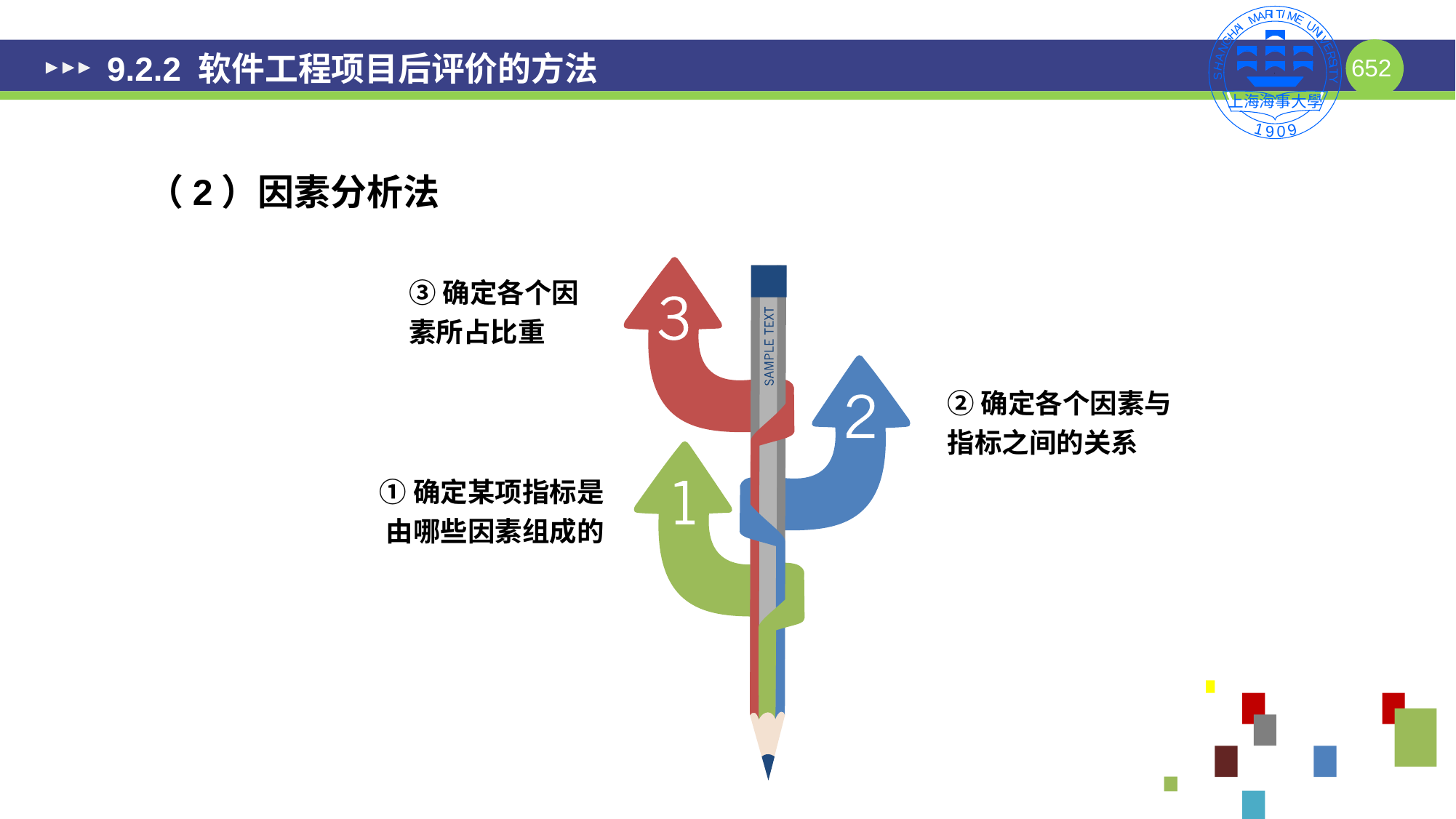

# 9.2.2 软件工程项目后评价的方法
（2）因素分析法

③确定各个因素所占比重
②确定各个因素与
指标之间的关系
①确定某项指标是
由哪些因素组成的

652